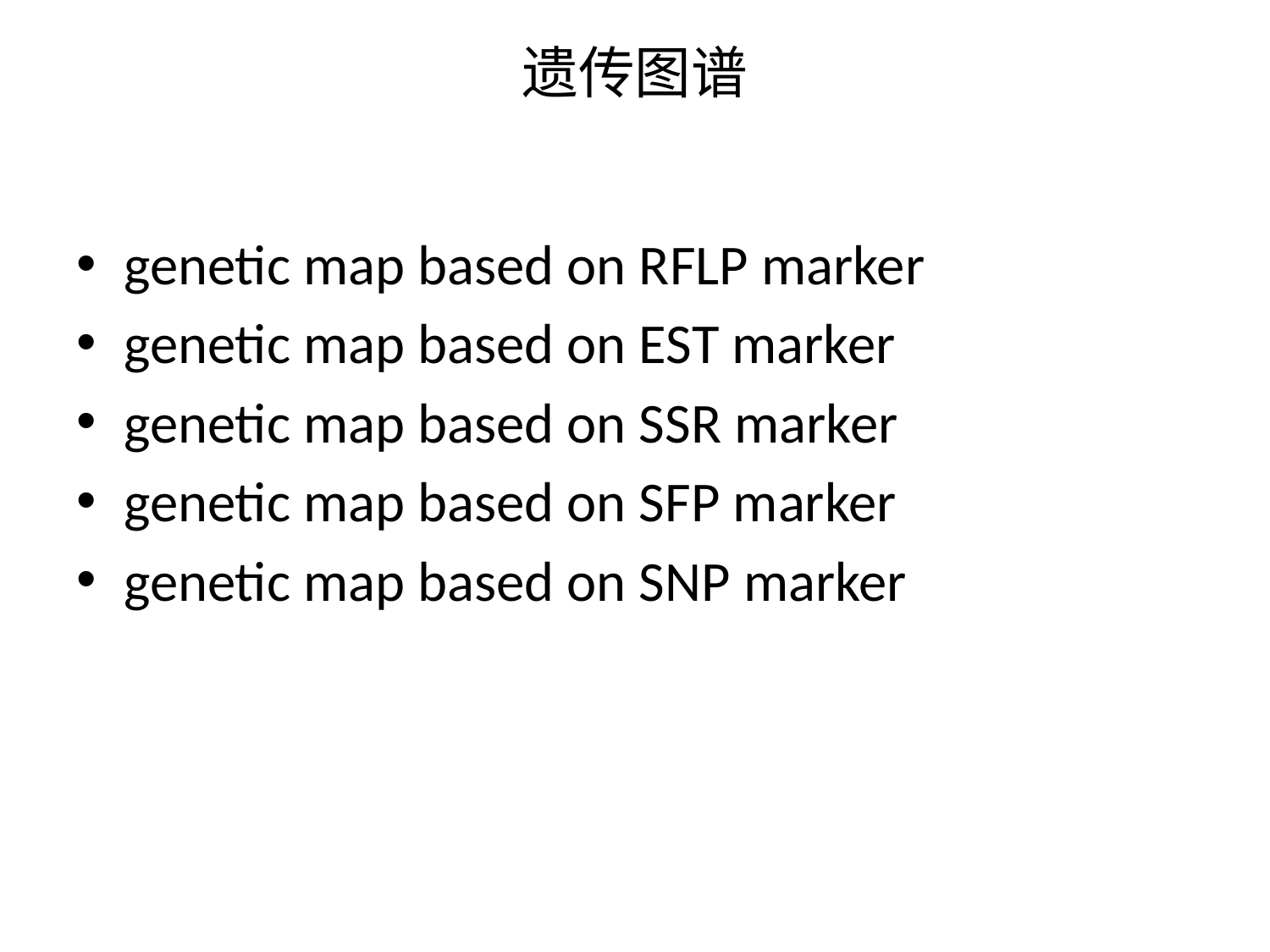

# 遗传图谱
genetic map based on RFLP marker
genetic map based on EST marker
genetic map based on SSR marker
genetic map based on SFP marker
genetic map based on SNP marker